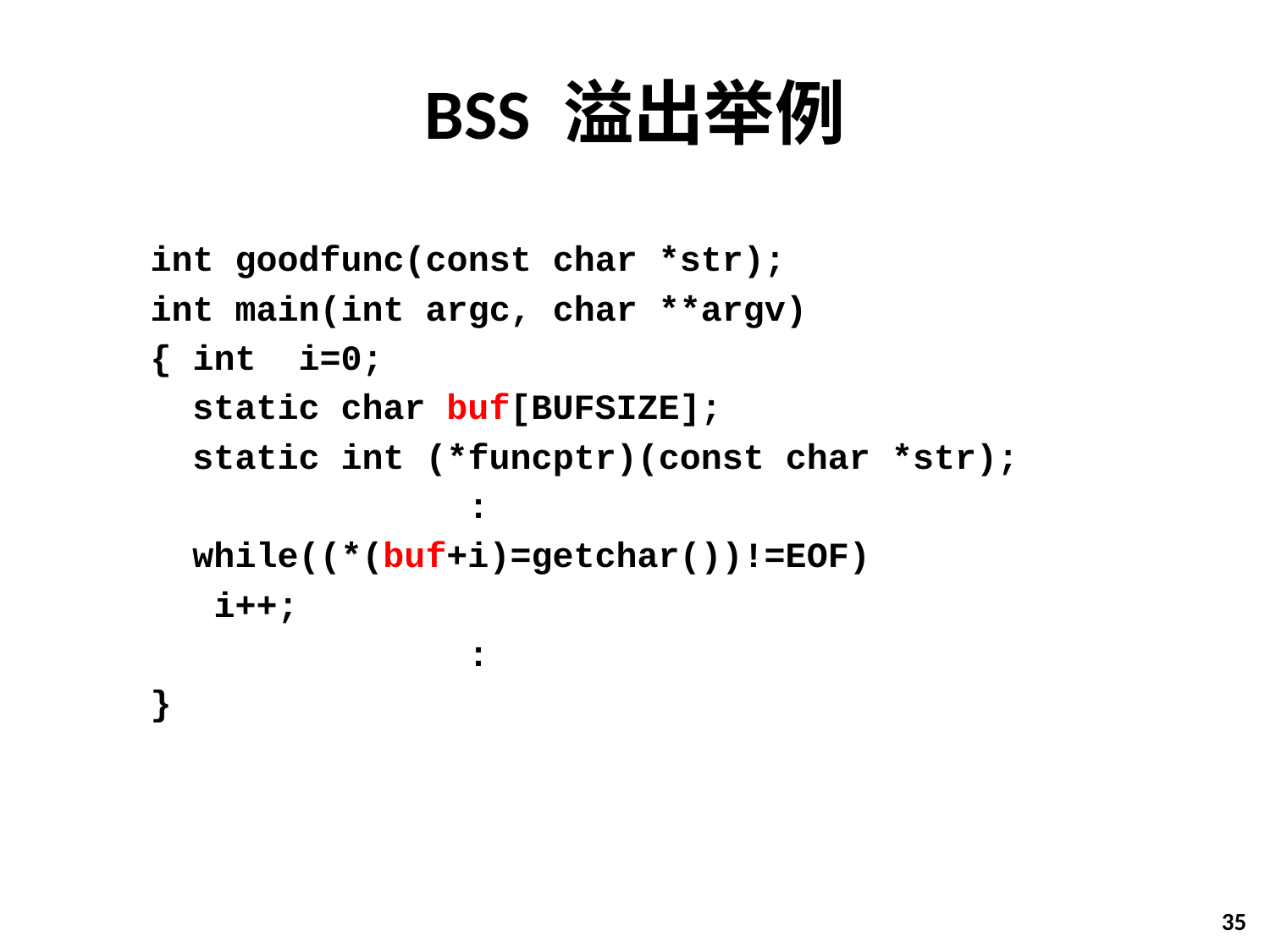

# BSS 溢出举例
int goodfunc(const char *str);
int main(int argc, char **argv)
{ int  i=0;
  static char buf[BUFSIZE];
  static int (*funcptr)(const char *str);
               :
  while((*(buf+i)=getchar())!=EOF)
   i++;
               :
}
35